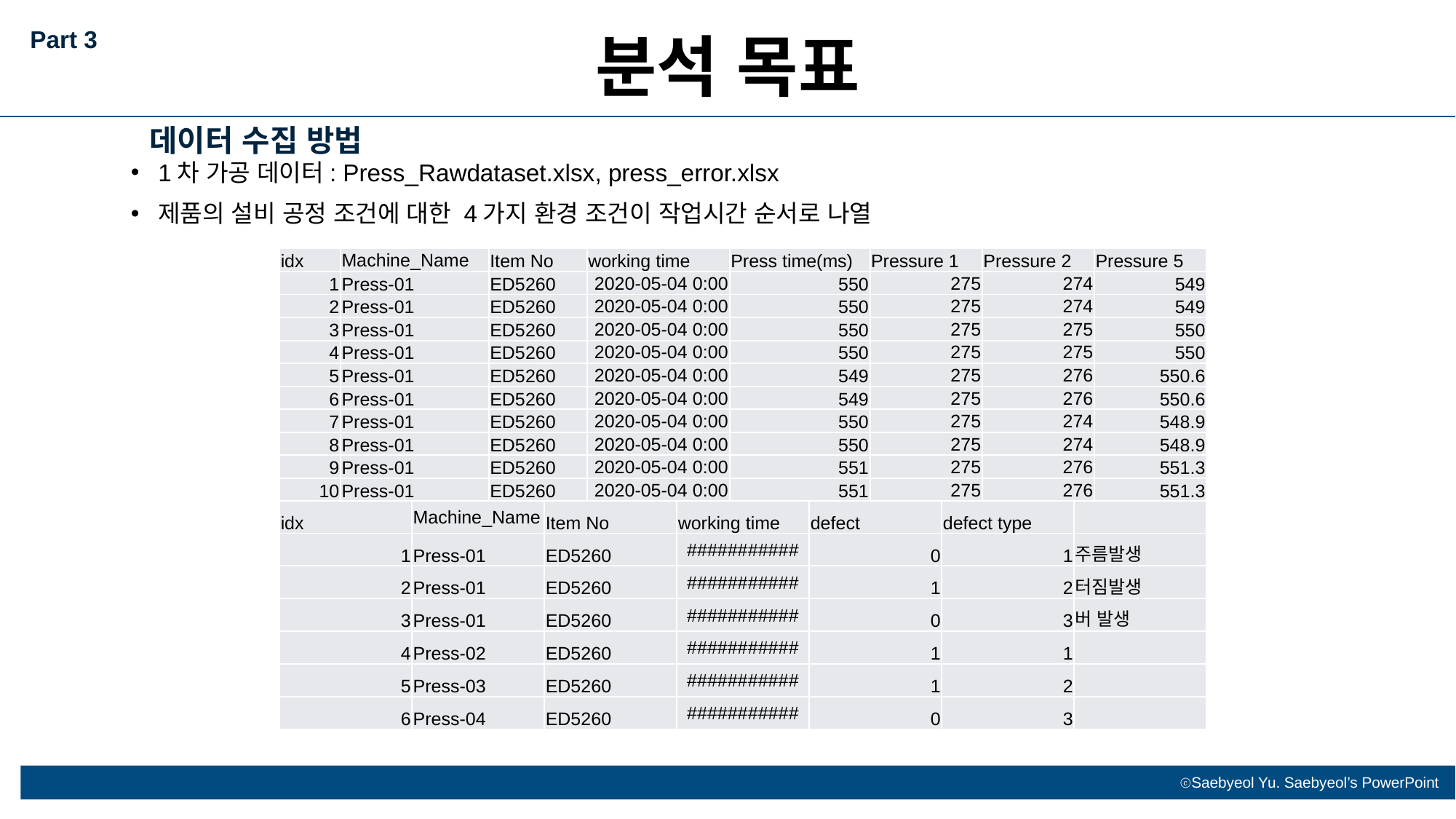

Part 3
분석 목표
데이터 수집 방법
1차 가공 데이터: Press_Rawdataset.xlsx, press_error.xlsx
제품의 설비 공정 조건에 대한 4가지 환경 조건이 작업시간 순서로 나열
| idx | Machine\_Name | Item No | working time | Press time(ms) | Pressure 1 | Pressure 2 | Pressure 5 |
| --- | --- | --- | --- | --- | --- | --- | --- |
| 1 | Press-01 | ED5260 | 2020-05-04 0:00 | 550 | 275 | 274 | 549 |
| 2 | Press-01 | ED5260 | 2020-05-04 0:00 | 550 | 275 | 274 | 549 |
| 3 | Press-01 | ED5260 | 2020-05-04 0:00 | 550 | 275 | 275 | 550 |
| 4 | Press-01 | ED5260 | 2020-05-04 0:00 | 550 | 275 | 275 | 550 |
| 5 | Press-01 | ED5260 | 2020-05-04 0:00 | 549 | 275 | 276 | 550.6 |
| 6 | Press-01 | ED5260 | 2020-05-04 0:00 | 549 | 275 | 276 | 550.6 |
| 7 | Press-01 | ED5260 | 2020-05-04 0:00 | 550 | 275 | 274 | 548.9 |
| 8 | Press-01 | ED5260 | 2020-05-04 0:00 | 550 | 275 | 274 | 548.9 |
| 9 | Press-01 | ED5260 | 2020-05-04 0:00 | 551 | 275 | 276 | 551.3 |
| 10 | Press-01 | ED5260 | 2020-05-04 0:00 | 551 | 275 | 276 | 551.3 |
| idx | Machine\_Name | Item No | working time | defect | defect type |  |
| --- | --- | --- | --- | --- | --- | --- |
| 1 | Press-01 | ED5260 | ########### | 0 | 1 | 주름발생 |
| 2 | Press-01 | ED5260 | ########### | 1 | 2 | 터짐발생 |
| 3 | Press-01 | ED5260 | ########### | 0 | 3 | 버 발생 |
| 4 | Press-02 | ED5260 | ########### | 1 | 1 |  |
| 5 | Press-03 | ED5260 | ########### | 1 | 2 |  |
| 6 | Press-04 | ED5260 | ########### | 0 | 3 |  |